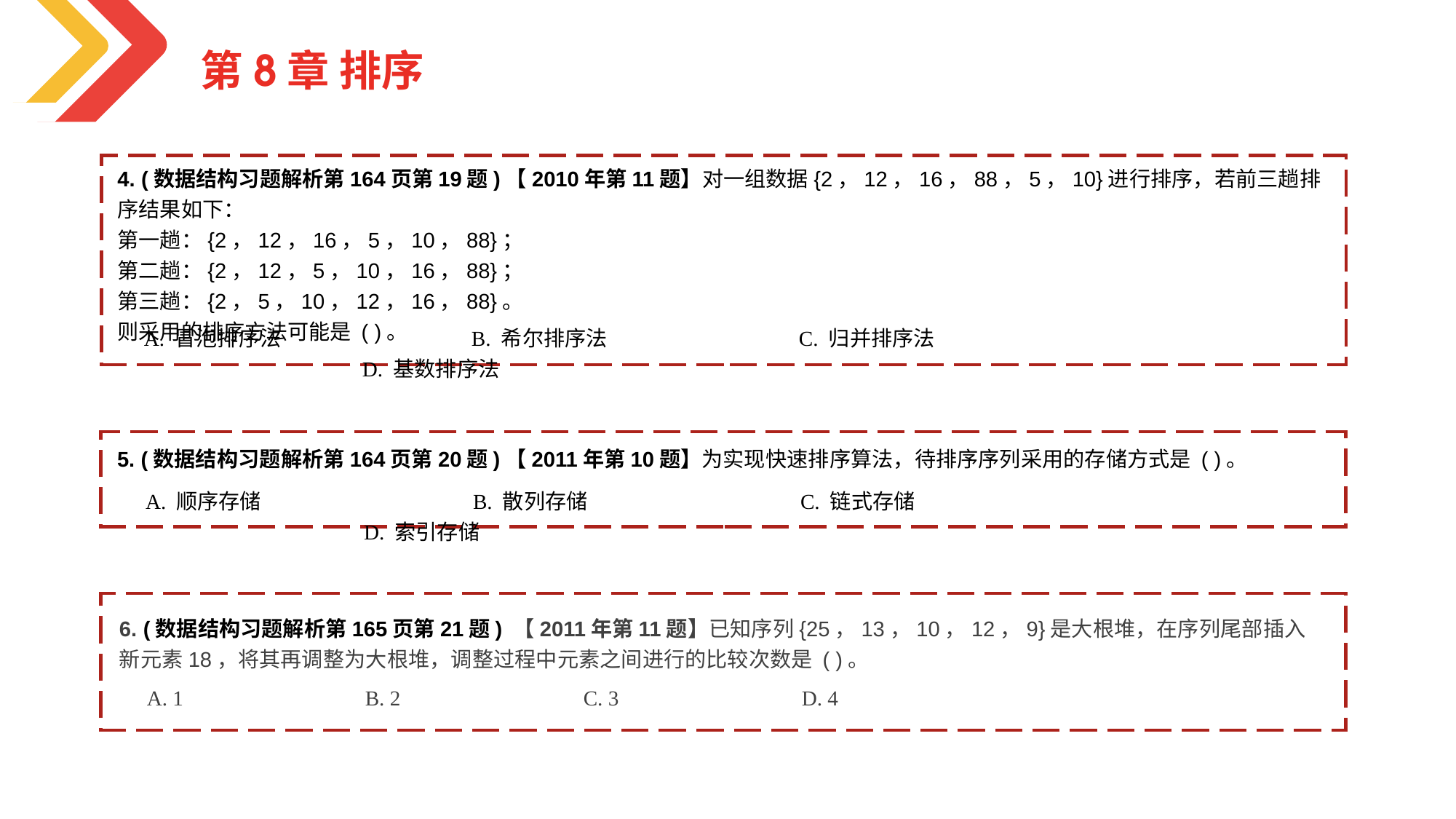

第8章 排序

4. (数据结构习题解析第164页第19题)【2010年第11题】对一组数据{2，12，16，88，5，10}进行排序，若前三趟排序结果如下：
第一趟：{2，12，16，5，10，88}；
第二趟：{2，12，5，10，16，88}；
第三趟：{2，5，10，12，16，88}。
则采用的排序方法可能是 ( )。
A. 冒泡排序法 		B. 希尔排序法		C. 归并排序法		D. 基数排序法

5. (数据结构习题解析第164页第20题)【2011年第10题】为实现快速排序算法，待排序序列采用的存储方式是 ( )。
A. 顺序存储		B. 散列存储		C. 链式存储		D. 索引存储

6. (数据结构习题解析第165页第21题) 【2011年第11题】已知序列{25，13，10，12，9}是大根堆，在序列尾部插入新元素18，将其再调整为大根堆，调整过程中元素之间进行的比较次数是 ( )。
A. 1		B. 2		C. 3		D. 4